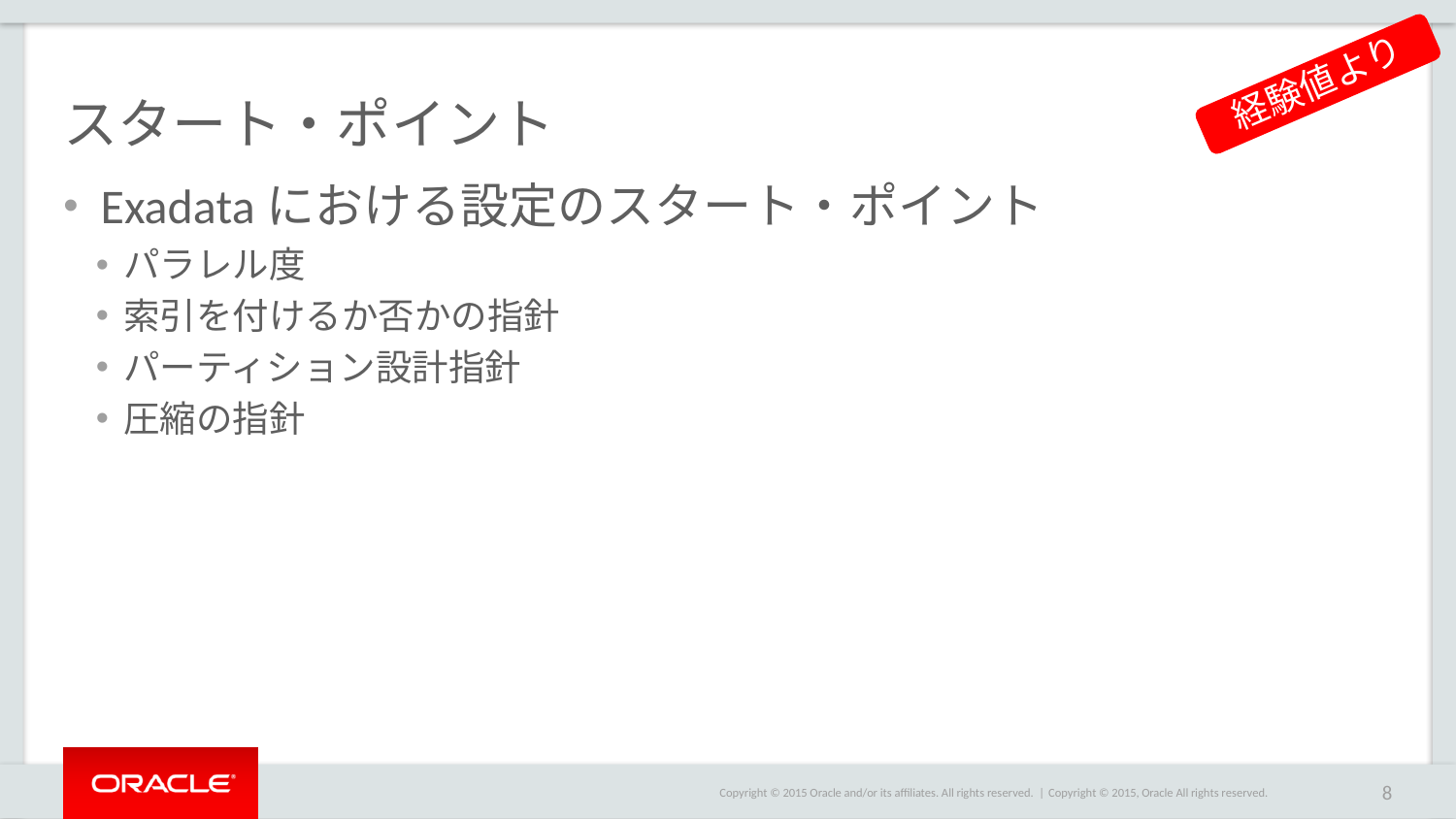

# スタート・ポイント
経験値より
 Exadataにおける設定のスタート・ポイント
パラレル度
索引を付けるか否かの指針
パーティション設計指針
圧縮の指針
Copyright © 2015, Oracle All rights reserved.
8